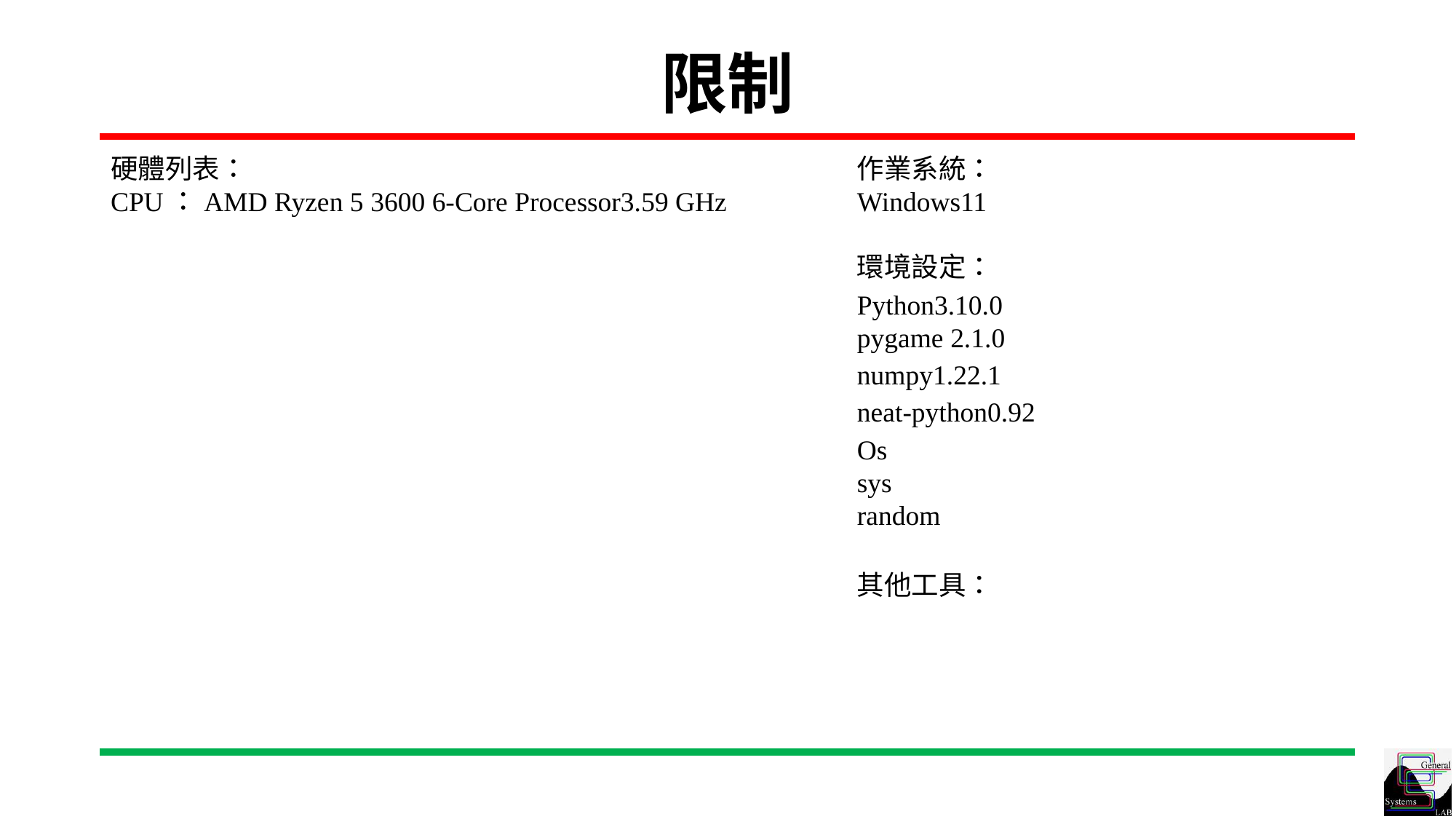

# 限制
硬體列表：
CPU：AMD Ryzen 5 3600 6-Core Processor3.59 GHz
作業系統：
Windows11

環境設定：
Python3.10.0
pygame 2.1.0
numpy1.22.1
neat-python0.92
Os
sys
random
其他工具：